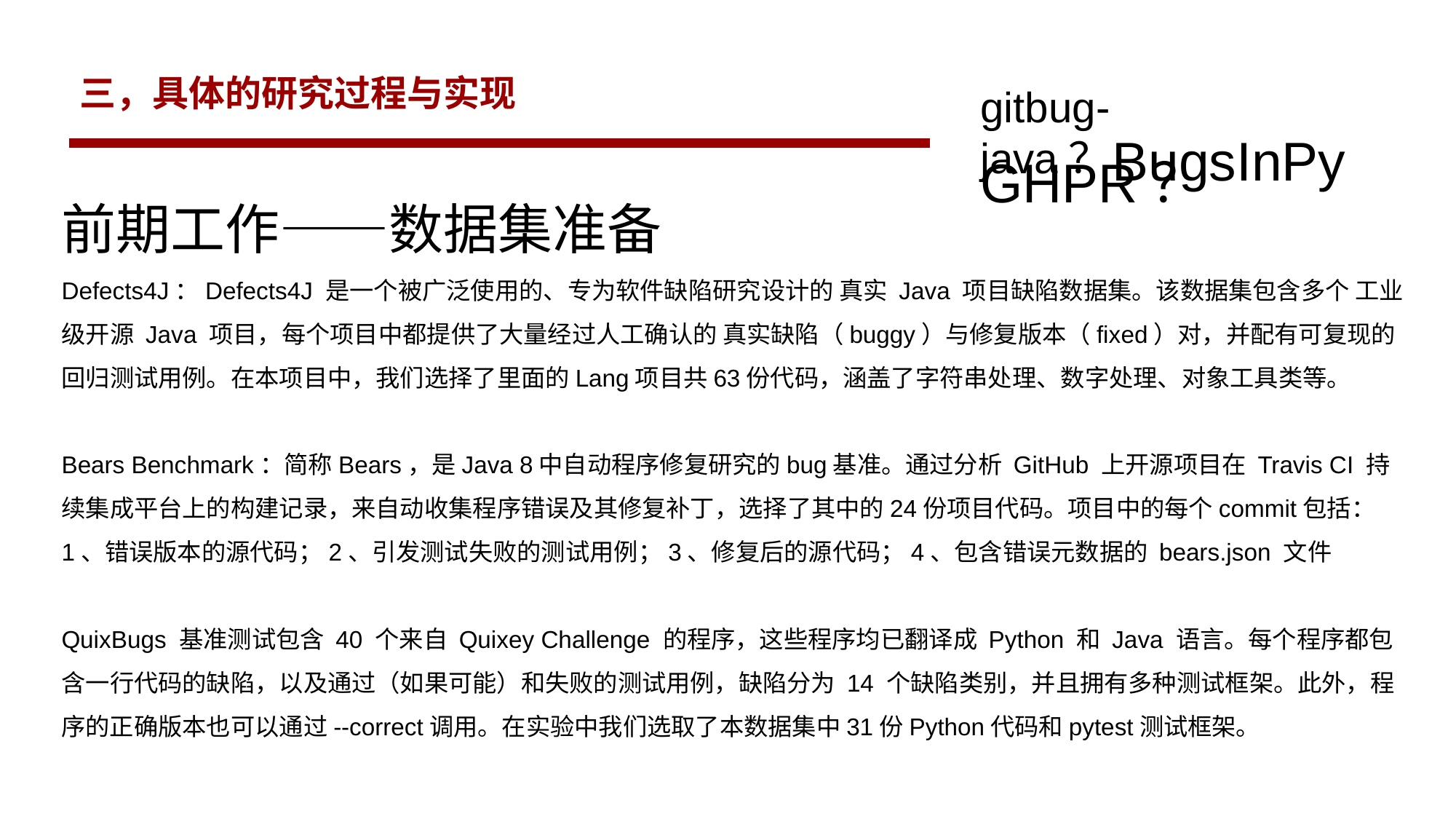

三，具体的研究过程与实现
gitbug-java？
BugsInPy
GHPR？
前期工作——数据集准备
Defects4J：Defects4J 是一个被广泛使用的、专为软件缺陷研究设计的 真实 Java 项目缺陷数据集。该数据集包含多个 工业级开源 Java 项目，每个项目中都提供了大量经过人工确认的 真实缺陷（buggy）与修复版本（fixed）对，并配有可复现的回归测试用例。在本项目中，我们选择了里面的Lang项目共63份代码，涵盖了字符串处理、数字处理、对象工具类等。

Bears Benchmark：简称Bears，是Java 8中自动程序修复研究的bug基准。通过分析 GitHub 上开源项目在 Travis CI 持续集成平台上的构建记录，来自动收集程序错误及其修复补丁，选择了其中的24份项目代码。项目中的每个commit包括：1、错误版本的源代码；2、引发测试失败的测试用例；3、修复后的源代码；4、包含错误元数据的 bears.json 文件

QuixBugs 基准测试包含 40 个来自 Quixey Challenge 的程序，这些程序均已翻译成 Python 和 Java 语言。每个程序都包含一行代码的缺陷，以及通过（如果可能）和失败的测试用例，缺陷分为 14 个缺陷类别，并且拥有多种测试框架。此外，程序的正确版本也可以通过--correct调用。在实验中我们选取了本数据集中31份Python代码和pytest测试框架。